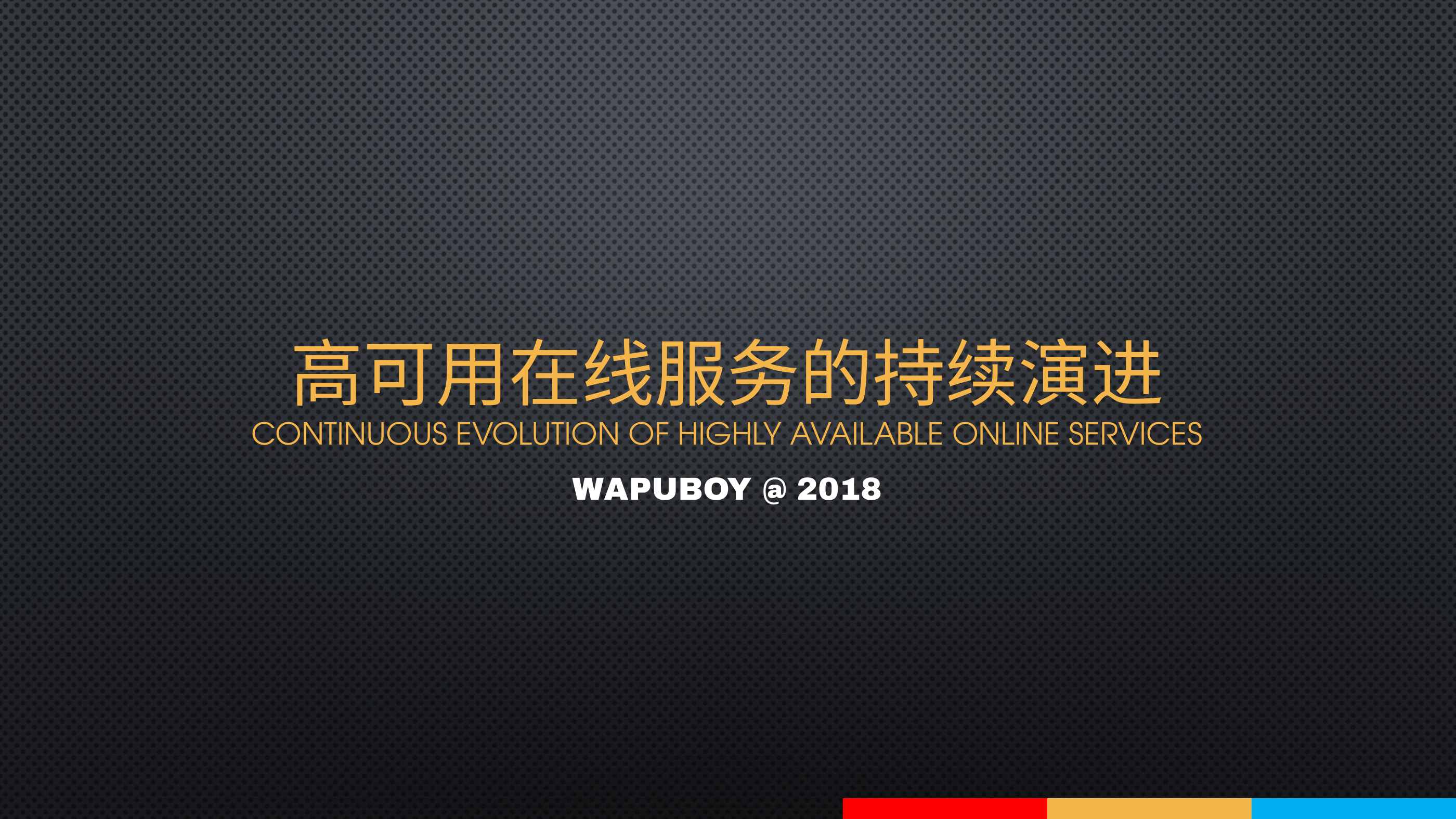

# 高可用在线服务的持续演进 Continuous evolution of highly available online services
wapuboy @ 2018